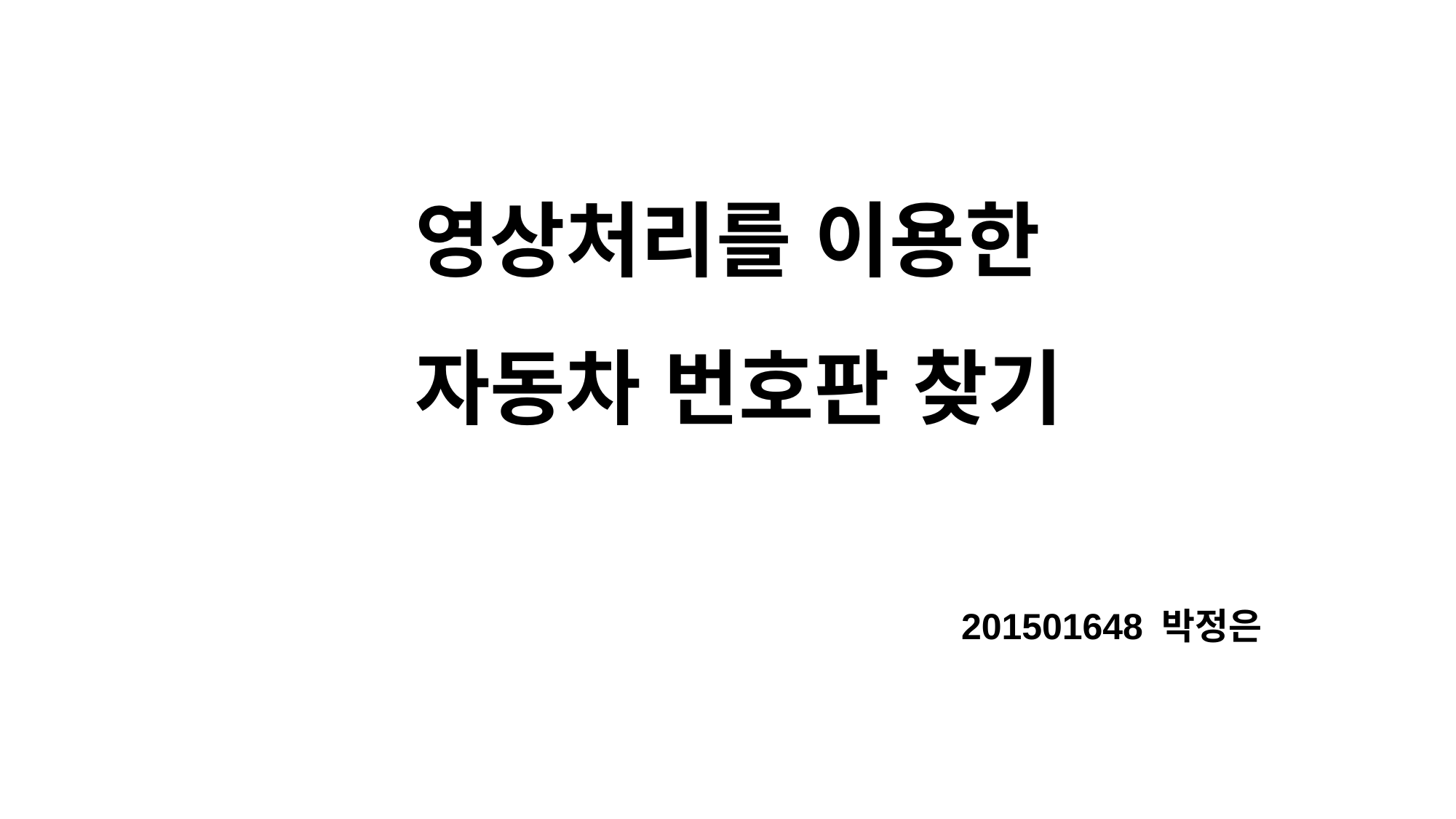

# 영상처리를 이용한 자동차 번호판 찾기

201501648 박정은